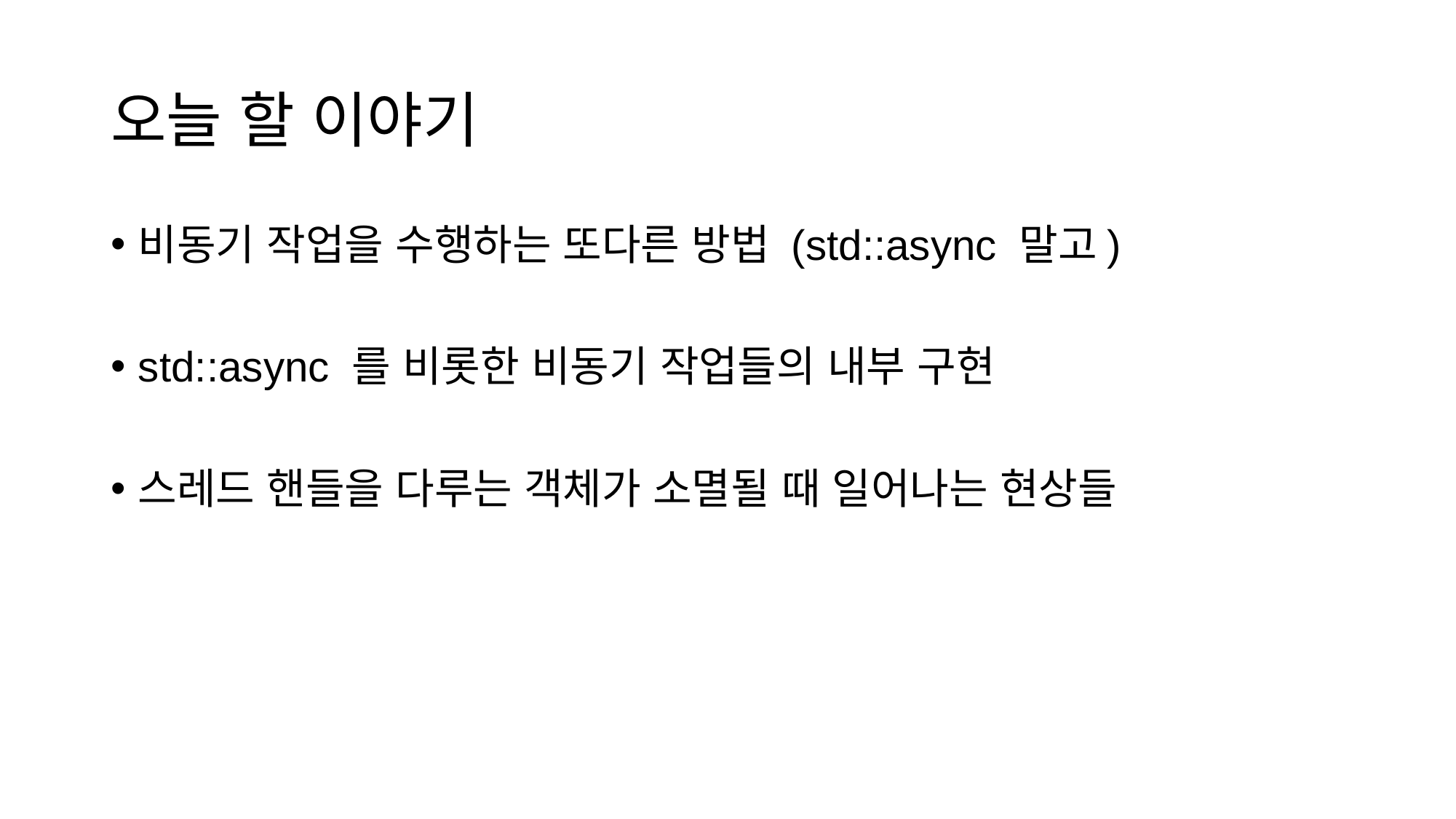

# 오늘 할 이야기
비동기 작업을 수행하는 또다른 방법 (std::async 말고)

std::async 를 비롯한 비동기 작업들의 내부 구현

스레드 핸들을 다루는 객체가 소멸될 때 일어나는 현상들